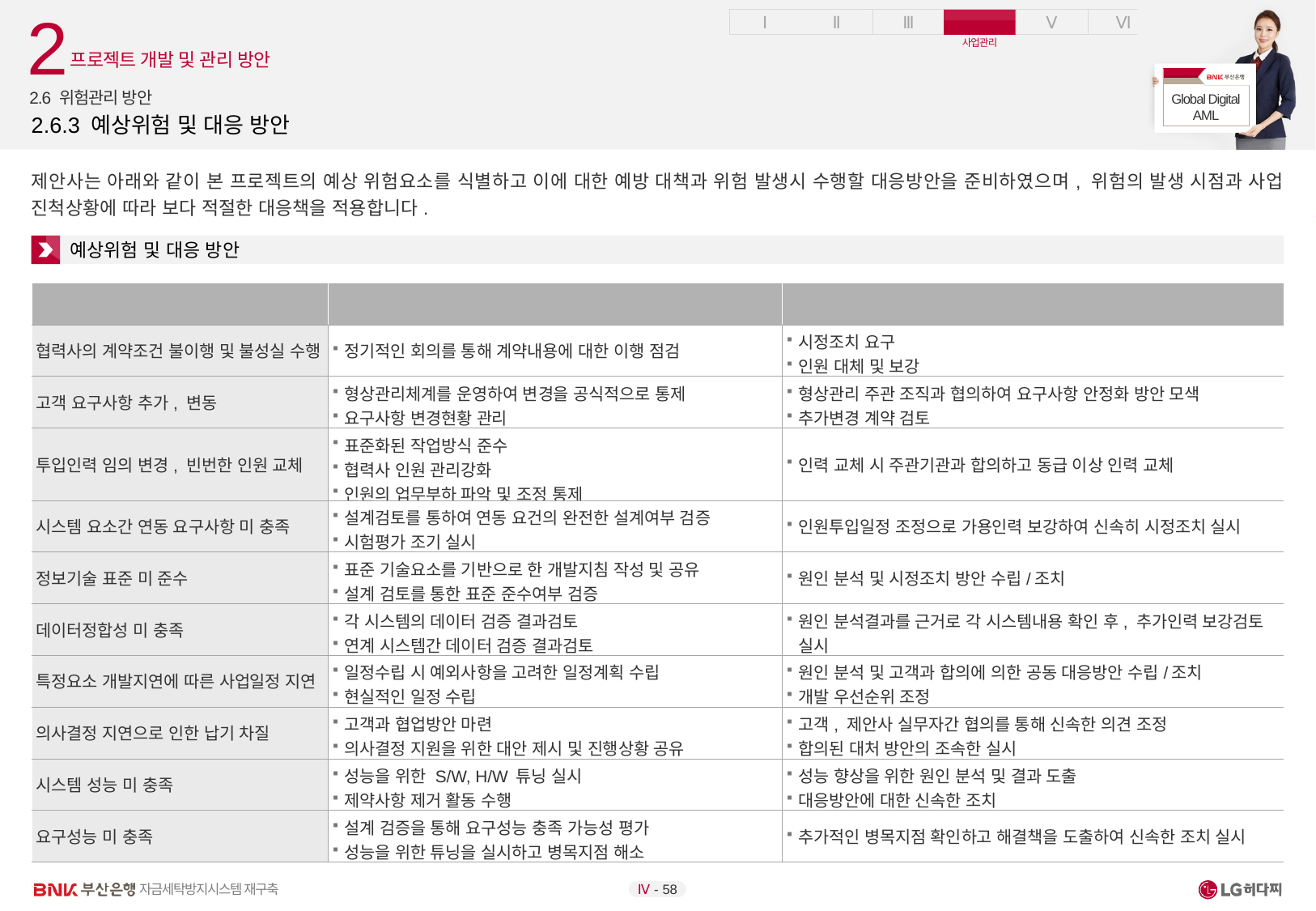

2
프로젝트 개발 및 관리 방안
2.6 위험관리 방안
# 2.6.3 예상위험 및 대응 방안
제안사는 아래와 같이 본 프로젝트의 예상 위험요소를 식별하고 이에 대한 예방 대책과 위험 발생시 수행할 대응방안을 준비하였으며, 위험의 발생 시점과 사업 진척상황에 따라 보다 적절한 대응책을 적용합니다.
예상위험 및 대응 방안

| 위험요소 | 예방대책 | 발생 시 대응방안 |
| --- | --- | --- |
| 협력사의 계약조건 불이행 및 불성실 수행 | 정기적인 회의를 통해 계약내용에 대한 이행 점검 | 시정조치 요구 인원 대체 및 보강 |
| 고객 요구사항 추가, 변동 | 형상관리체계를 운영하여 변경을 공식적으로 통제 요구사항 변경현황 관리 | 형상관리 주관 조직과 협의하여 요구사항 안정화 방안 모색 추가변경 계약 검토 |
| 투입인력 임의 변경, 빈번한 인원 교체 | 표준화된 작업방식 준수 협력사 인원 관리강화 인원의 업무부하 파악 및 조정 통제 | 인력 교체 시 주관기관과 합의하고 동급 이상 인력 교체 |
| 시스템 요소간 연동 요구사항 미 충족 | 설계검토를 통하여 연동 요건의 완전한 설계여부 검증 시험평가 조기 실시 | 인원투입일정 조정으로 가용인력 보강하여 신속히 시정조치 실시 |
| 정보기술 표준 미 준수 | 표준 기술요소를 기반으로 한 개발지침 작성 및 공유 설계 검토를 통한 표준 준수여부 검증 | 원인 분석 및 시정조치 방안 수립/조치 |
| 데이터정합성 미 충족 | 각 시스템의 데이터 검증 결과검토 연계 시스템간 데이터 검증 결과검토 | 원인 분석결과를 근거로 각 시스템내용 확인 후, 추가인력 보강검토 실시 |
| 특정요소 개발지연에 따른 사업일정 지연 | 일정수립 시 예외사항을 고려한 일정계획 수립 현실적인 일정 수립 | 원인 분석 및 고객과 합의에 의한 공동 대응방안 수립/조치 개발 우선순위 조정 |
| 의사결정 지연으로 인한 납기 차질 | 고객과 협업방안 마련 의사결정 지원을 위한 대안 제시 및 진행상황 공유 | 고객, 제안사 실무자간 협의를 통해 신속한 의견 조정 합의된 대처 방안의 조속한 실시 |
| 시스템 성능 미 충족 | 성능을 위한 S/W, H/W 튜닝 실시 제약사항 제거 활동 수행 | 성능 향상을 위한 원인 분석 및 결과 도출 대응방안에 대한 신속한 조치 |
| 요구성능 미 충족 | 설계 검증을 통해 요구성능 충족 가능성 평가 성능을 위한 튜닝을 실시하고 병목지점 해소 | 추가적인 병목지점 확인하고 해결책을 도출하여 신속한 조치 실시 |
Ⅳ - 58